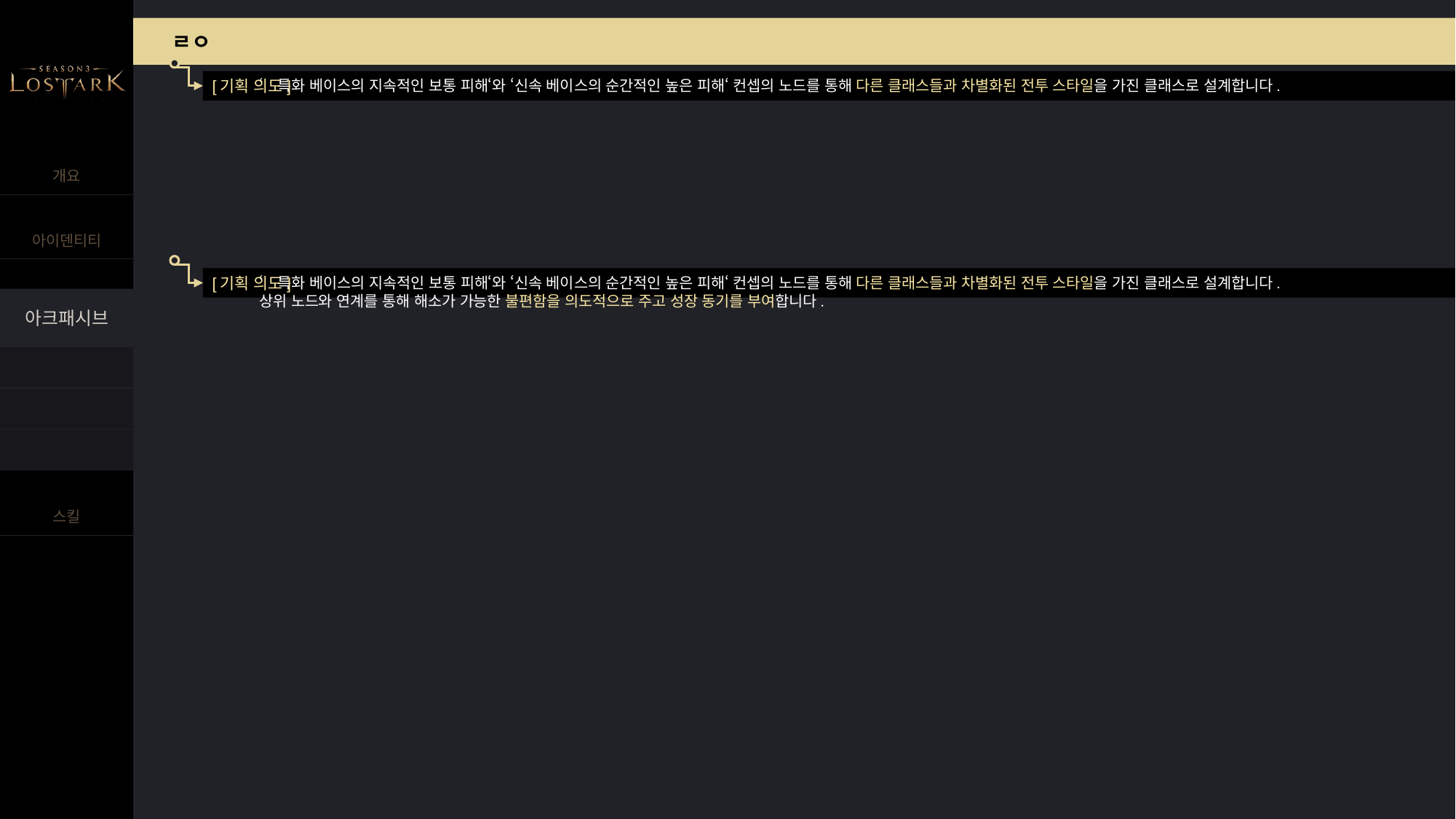

ㄹㅇ

‘특화 베이스의 지속적인 보통 피해‘와 ‘신속 베이스의 순간적인 높은 피해‘ 컨셉의 노드를 통해 다른 클래스들과 차별화된 전투 스타일을 가진 클래스로 설계합니다.
[기획 의도]

‘특화 베이스의 지속적인 보통 피해‘와 ‘신속 베이스의 순간적인 높은 피해‘ 컨셉의 노드를 통해 다른 클래스들과 차별화된 전투 스타일을 가진 클래스로 설계합니다.
상위 노드와 연계를 통해 해소가 가능한 불편함을 의도적으로 주고 성장 동기를 부여합니다.
[기획 의도]